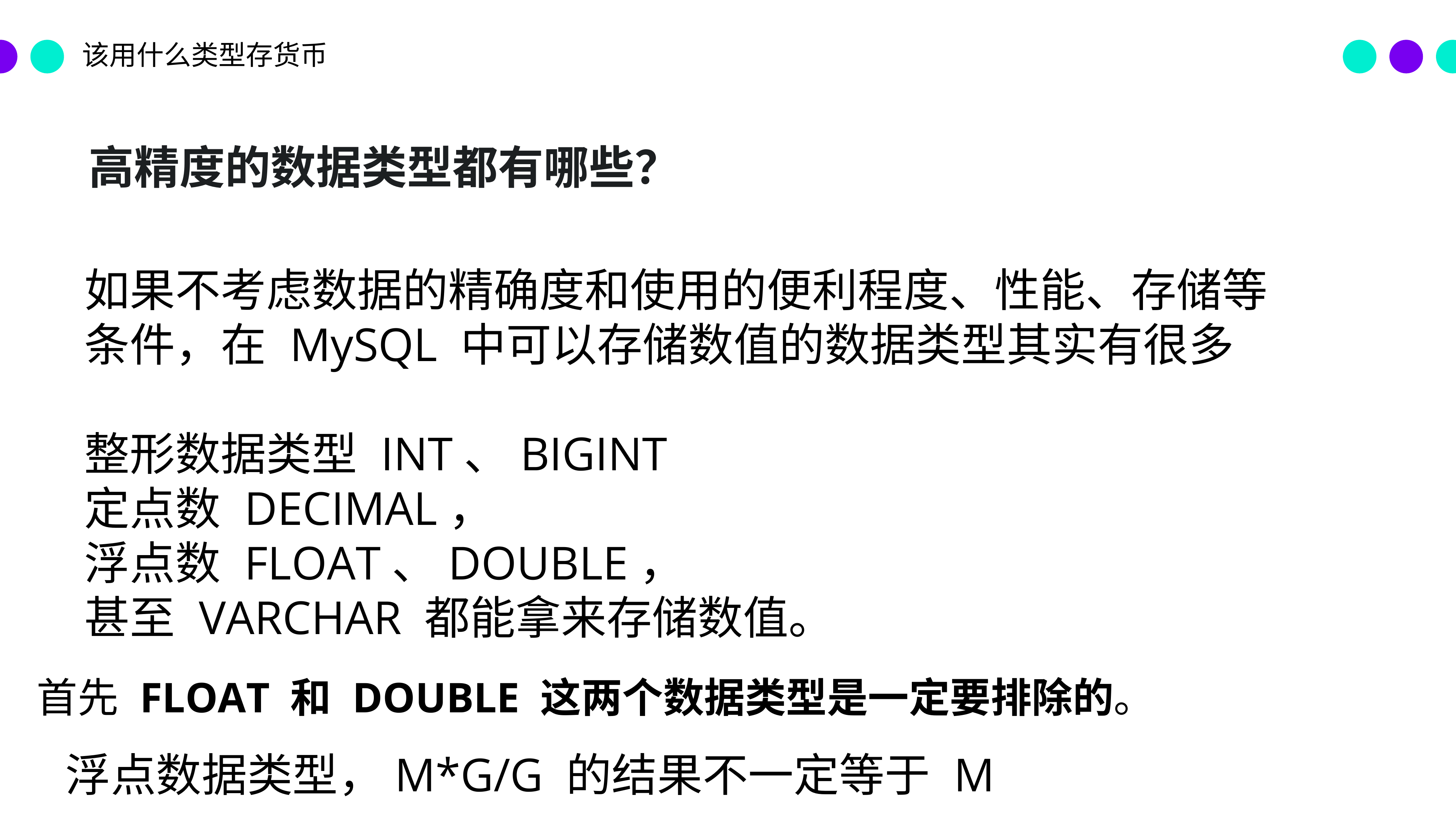

该用什么类型存货币

高精度的数据类型都有哪些？
如果不考虑数据的精确度和使用的便利程度、性能、存储等条件，在 MySQL 中可以存储数值的数据类型其实有很多

整形数据类型 INT、BIGINT
定点数 DECIMAL，
浮点数 FLOAT、DOUBLE，
甚至 VARCHAR 都能拿来存储数值。
首先 FLOAT 和 DOUBLE 这两个数据类型是一定要排除的。
 浮点数据类型，M*G/G 的结果不一定等于 M